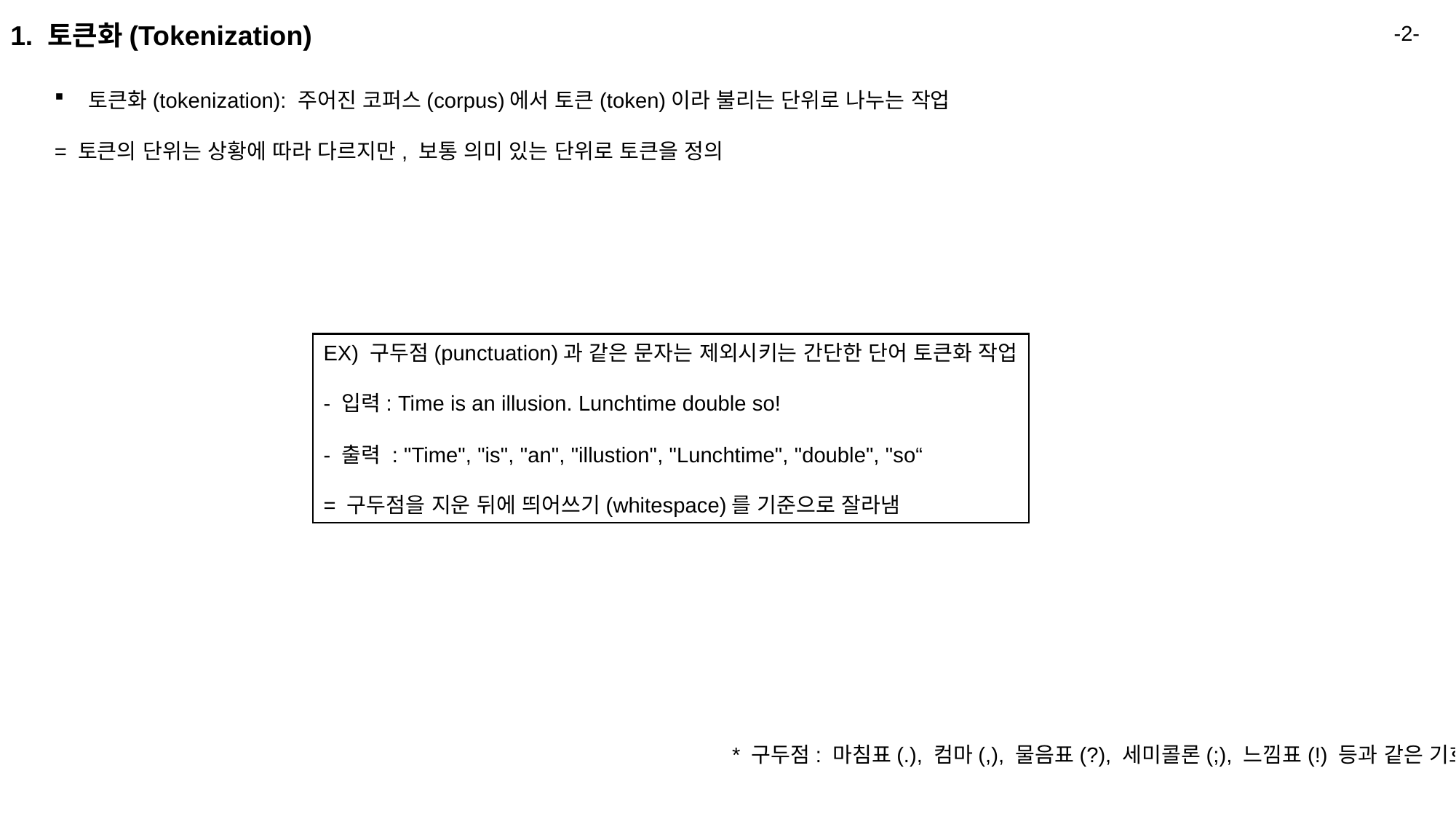

1. 토큰화(Tokenization)
-2-
토큰화(tokenization): 주어진 코퍼스(corpus)에서 토큰(token)이라 불리는 단위로 나누는 작업

= 토큰의 단위는 상황에 따라 다르지만, 보통 의미 있는 단위로 토큰을 정의
EX) 구두점(punctuation)과 같은 문자는 제외시키는 간단한 단어 토큰화 작업

- 입력: Time is an illusion. Lunchtime double so!

- 출력 : "Time", "is", "an", "illustion", "Lunchtime", "double", "so“

= 구두점을 지운 뒤에 띄어쓰기(whitespace)를 기준으로 잘라냄
 * 구두점: 마침표(.), 컴마(,), 물음표(?), 세미콜론(;), 느낌표(!) 등과 같은 기호